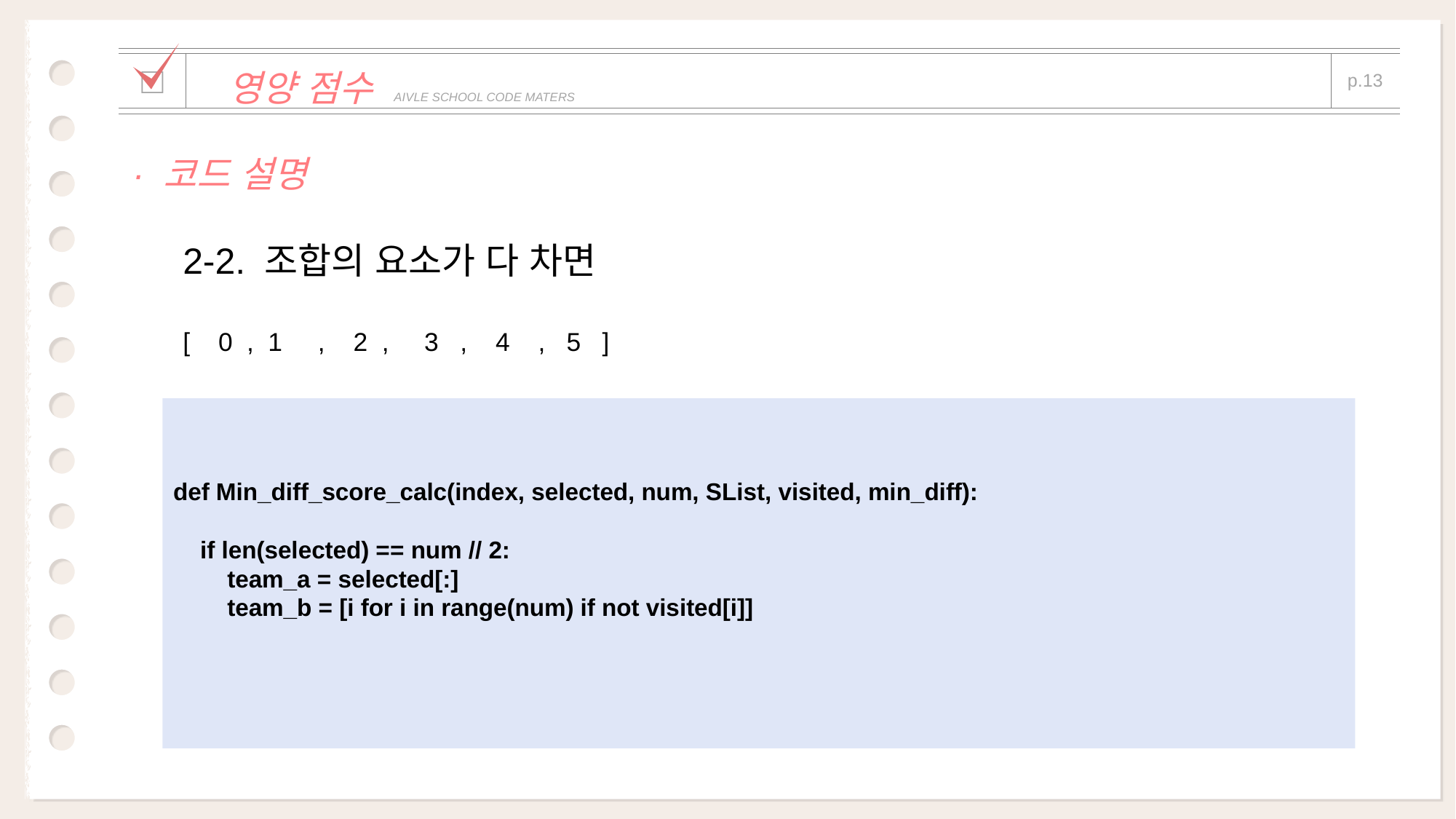

|  |  |  |
| --- | --- | --- |
| □ | 영양 점수 AIVLE SCHOOL CODE MATERS | p.13 |
|  |  |  |
· 코드 설명
2-2. 조합의 요소가 다 차면

[    0  ,  1     ,    2  ,     3   ,    4    ,   5   ]

def Min_diff_score_calc(index, selected, num, SList, visited, min_diff):

    if len(selected) == num // 2:
        team_a = selected[:]
        team_b = [i for i in range(num) if not visited[i]]